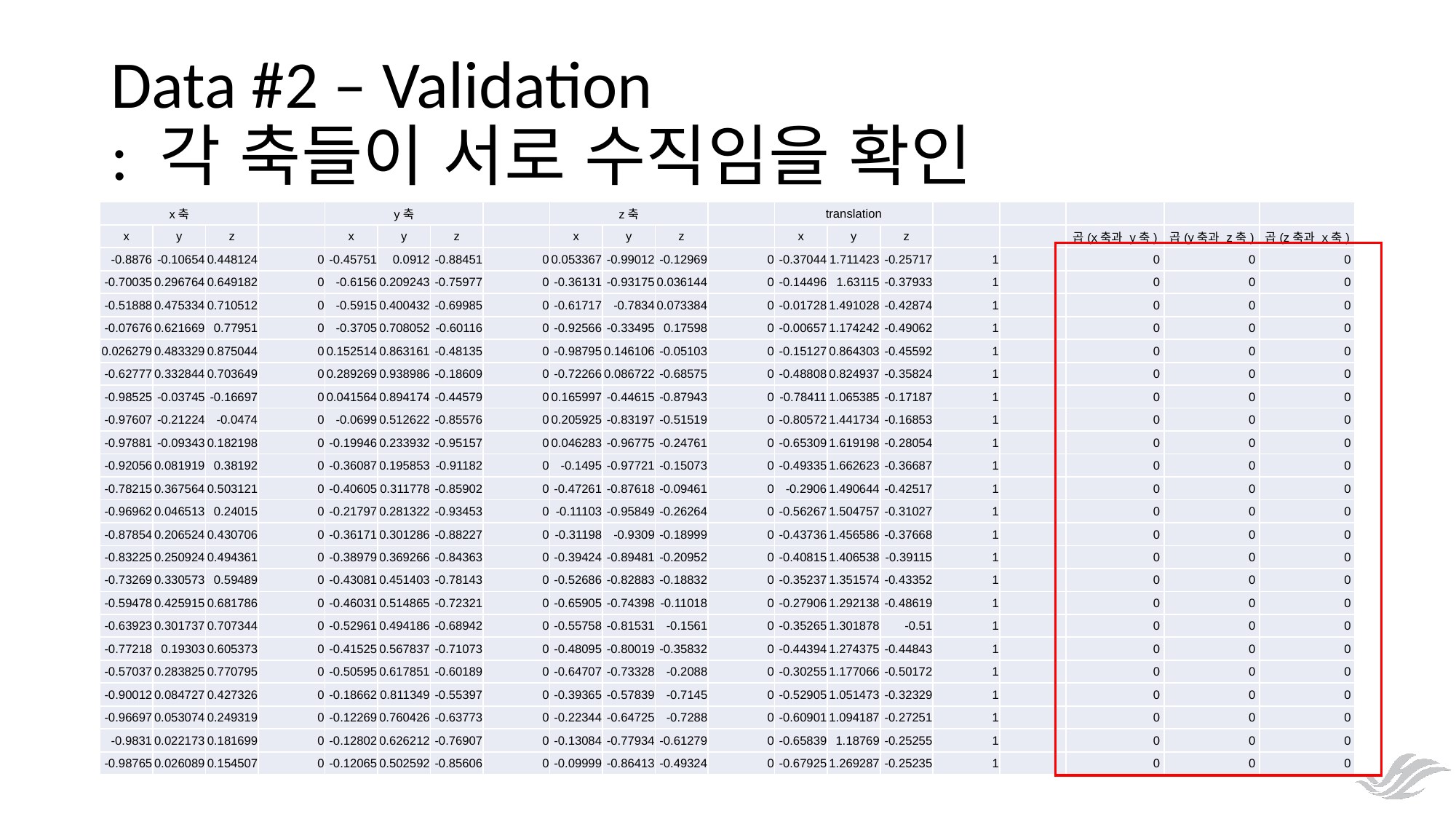

# Data #2 – Validation : 각 축들이 서로 수직임을 확인
| x축 |  |  |  | y축 |  |  |  | z축 |  |  |  | translation |  |  |  |  |  |  |  |
| --- | --- | --- | --- | --- | --- | --- | --- | --- | --- | --- | --- | --- | --- | --- | --- | --- | --- | --- | --- |
| x | y | z |  | x | y | z |  | x | y | z |  | x | y | z |  |  | 곱(x축과 y축) | 곱(y축과 z축) | 곱(z축과 x축) |
| -0.8876 | -0.10654 | 0.448124 | 0 | -0.45751 | 0.0912 | -0.88451 | 0 | 0.053367 | -0.99012 | -0.12969 | 0 | -0.37044 | 1.711423 | -0.25717 | 1 |  | 0 | 0 | 0 |
| -0.70035 | 0.296764 | 0.649182 | 0 | -0.6156 | 0.209243 | -0.75977 | 0 | -0.36131 | -0.93175 | 0.036144 | 0 | -0.14496 | 1.63115 | -0.37933 | 1 |  | 0 | 0 | 0 |
| -0.51888 | 0.475334 | 0.710512 | 0 | -0.5915 | 0.400432 | -0.69985 | 0 | -0.61717 | -0.7834 | 0.073384 | 0 | -0.01728 | 1.491028 | -0.42874 | 1 |  | 0 | 0 | 0 |
| -0.07676 | 0.621669 | 0.77951 | 0 | -0.3705 | 0.708052 | -0.60116 | 0 | -0.92566 | -0.33495 | 0.17598 | 0 | -0.00657 | 1.174242 | -0.49062 | 1 |  | 0 | 0 | 0 |
| 0.026279 | 0.483329 | 0.875044 | 0 | 0.152514 | 0.863161 | -0.48135 | 0 | -0.98795 | 0.146106 | -0.05103 | 0 | -0.15127 | 0.864303 | -0.45592 | 1 |  | 0 | 0 | 0 |
| -0.62777 | 0.332844 | 0.703649 | 0 | 0.289269 | 0.938986 | -0.18609 | 0 | -0.72266 | 0.086722 | -0.68575 | 0 | -0.48808 | 0.824937 | -0.35824 | 1 |  | 0 | 0 | 0 |
| -0.98525 | -0.03745 | -0.16697 | 0 | 0.041564 | 0.894174 | -0.44579 | 0 | 0.165997 | -0.44615 | -0.87943 | 0 | -0.78411 | 1.065385 | -0.17187 | 1 |  | 0 | 0 | 0 |
| -0.97607 | -0.21224 | -0.0474 | 0 | -0.0699 | 0.512622 | -0.85576 | 0 | 0.205925 | -0.83197 | -0.51519 | 0 | -0.80572 | 1.441734 | -0.16853 | 1 |  | 0 | 0 | 0 |
| -0.97881 | -0.09343 | 0.182198 | 0 | -0.19946 | 0.233932 | -0.95157 | 0 | 0.046283 | -0.96775 | -0.24761 | 0 | -0.65309 | 1.619198 | -0.28054 | 1 |  | 0 | 0 | 0 |
| -0.92056 | 0.081919 | 0.38192 | 0 | -0.36087 | 0.195853 | -0.91182 | 0 | -0.1495 | -0.97721 | -0.15073 | 0 | -0.49335 | 1.662623 | -0.36687 | 1 |  | 0 | 0 | 0 |
| -0.78215 | 0.367564 | 0.503121 | 0 | -0.40605 | 0.311778 | -0.85902 | 0 | -0.47261 | -0.87618 | -0.09461 | 0 | -0.2906 | 1.490644 | -0.42517 | 1 |  | 0 | 0 | 0 |
| -0.96962 | 0.046513 | 0.24015 | 0 | -0.21797 | 0.281322 | -0.93453 | 0 | -0.11103 | -0.95849 | -0.26264 | 0 | -0.56267 | 1.504757 | -0.31027 | 1 |  | 0 | 0 | 0 |
| -0.87854 | 0.206524 | 0.430706 | 0 | -0.36171 | 0.301286 | -0.88227 | 0 | -0.31198 | -0.9309 | -0.18999 | 0 | -0.43736 | 1.456586 | -0.37668 | 1 |  | 0 | 0 | 0 |
| -0.83225 | 0.250924 | 0.494361 | 0 | -0.38979 | 0.369266 | -0.84363 | 0 | -0.39424 | -0.89481 | -0.20952 | 0 | -0.40815 | 1.406538 | -0.39115 | 1 |  | 0 | 0 | 0 |
| -0.73269 | 0.330573 | 0.59489 | 0 | -0.43081 | 0.451403 | -0.78143 | 0 | -0.52686 | -0.82883 | -0.18832 | 0 | -0.35237 | 1.351574 | -0.43352 | 1 |  | 0 | 0 | 0 |
| -0.59478 | 0.425915 | 0.681786 | 0 | -0.46031 | 0.514865 | -0.72321 | 0 | -0.65905 | -0.74398 | -0.11018 | 0 | -0.27906 | 1.292138 | -0.48619 | 1 |  | 0 | 0 | 0 |
| -0.63923 | 0.301737 | 0.707344 | 0 | -0.52961 | 0.494186 | -0.68942 | 0 | -0.55758 | -0.81531 | -0.1561 | 0 | -0.35265 | 1.301878 | -0.51 | 1 |  | 0 | 0 | 0 |
| -0.77218 | 0.19303 | 0.605373 | 0 | -0.41525 | 0.567837 | -0.71073 | 0 | -0.48095 | -0.80019 | -0.35832 | 0 | -0.44394 | 1.274375 | -0.44843 | 1 |  | 0 | 0 | 0 |
| -0.57037 | 0.283825 | 0.770795 | 0 | -0.50595 | 0.617851 | -0.60189 | 0 | -0.64707 | -0.73328 | -0.2088 | 0 | -0.30255 | 1.177066 | -0.50172 | 1 |  | 0 | 0 | 0 |
| -0.90012 | 0.084727 | 0.427326 | 0 | -0.18662 | 0.811349 | -0.55397 | 0 | -0.39365 | -0.57839 | -0.7145 | 0 | -0.52905 | 1.051473 | -0.32329 | 1 |  | 0 | 0 | 0 |
| -0.96697 | 0.053074 | 0.249319 | 0 | -0.12269 | 0.760426 | -0.63773 | 0 | -0.22344 | -0.64725 | -0.7288 | 0 | -0.60901 | 1.094187 | -0.27251 | 1 |  | 0 | 0 | 0 |
| -0.9831 | 0.022173 | 0.181699 | 0 | -0.12802 | 0.626212 | -0.76907 | 0 | -0.13084 | -0.77934 | -0.61279 | 0 | -0.65839 | 1.18769 | -0.25255 | 1 |  | 0 | 0 | 0 |
| -0.98765 | 0.026089 | 0.154507 | 0 | -0.12065 | 0.502592 | -0.85606 | 0 | -0.09999 | -0.86413 | -0.49324 | 0 | -0.67925 | 1.269287 | -0.25235 | 1 |  | 0 | 0 | 0 |